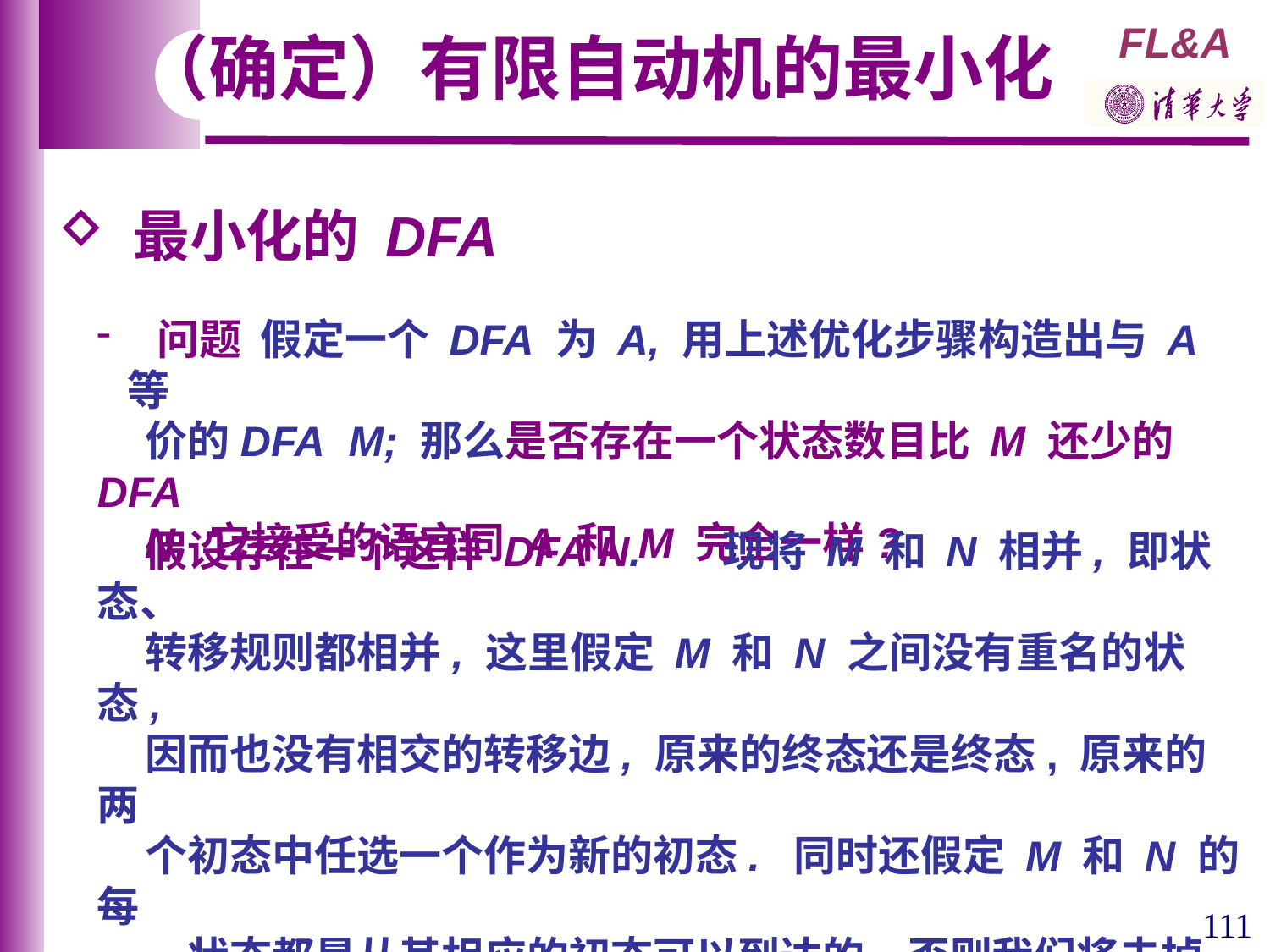

（确定）有限自动机的最小化
 最小化的 DFA
  问题  假定一个 DFA 为 A, 用上述优化步骤构造出与 A 等
    价的DFA  M; 那么是否存在一个状态数目比 M 还少的DFA
    N, 它接受的语言同 A 和 M 完全一样?
    假设存在一个这样 DFA N.      现将 M 和 N 相并, 即状态、
    转移规则都相并, 这里假定 M 和 N 之间没有重名的状态,
    因而也没有相交的转移边, 原来的终态还是终态, 原来的两
    个初态中任选一个作为新的初态.  同时还假定 M 和 N 的每
    一状态都是从其相应的初态可以到达的，否则我们将去掉
    不可达状态，得到状态数目更小的 DFA.
111